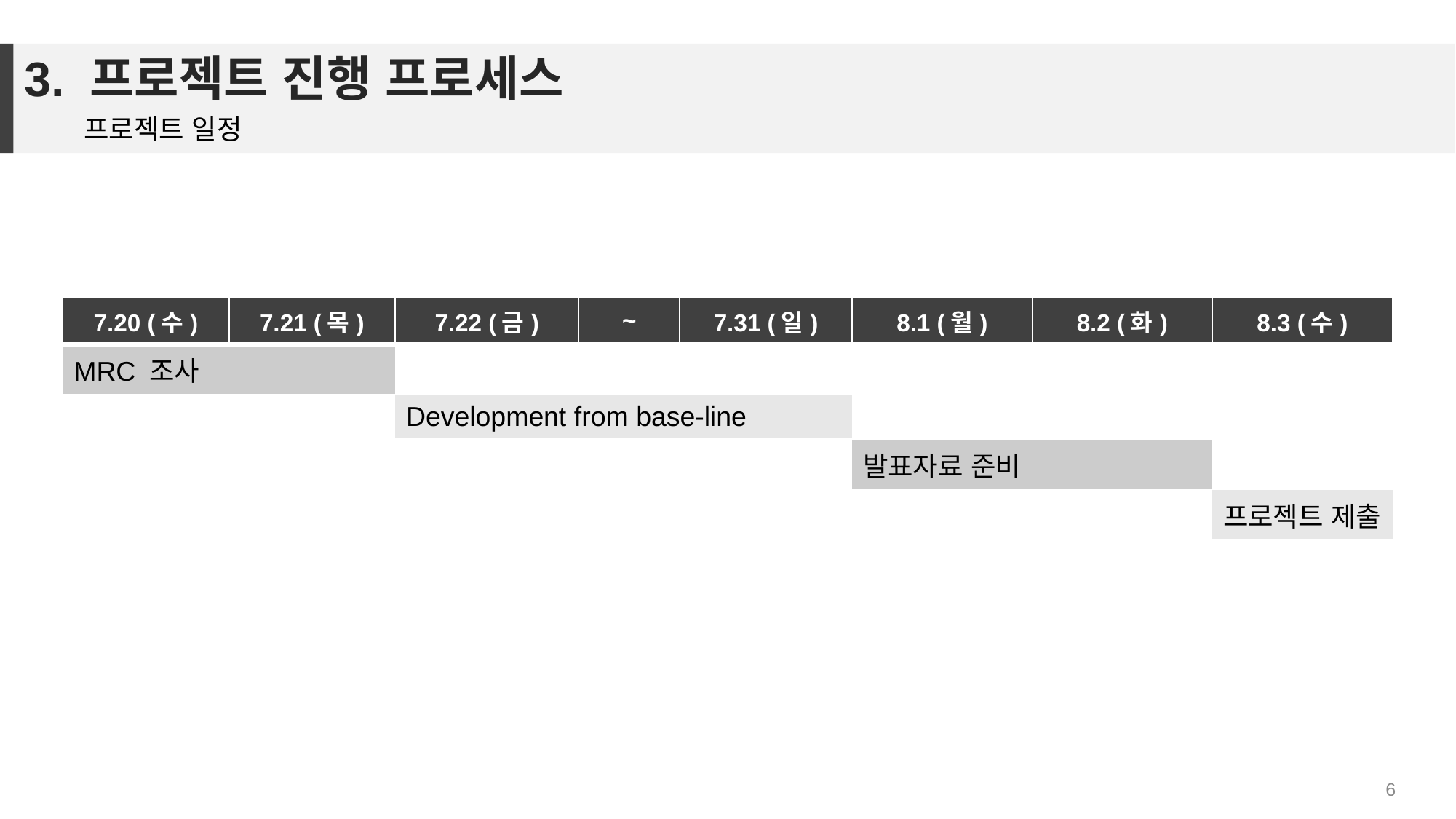

# 3. 프로젝트 진행 프로세스
프로젝트 일정
| 7.20 (수) | 7.21 (목) | 7.22 (금) | ~ | ~ | 7.31 (일) | 7.31 (일) | 8.1 (월) | 8.2 (화) | 8.3 (수) |
| --- | --- | --- | --- | --- | --- | --- | --- | --- | --- |
| MRC 조사 |  |  |  |  |  |  |  |  |  |
|  |  | Development from base-line |  |  |  |  |  |  |  |
|  |  |  |  |  |  |  | 발표자료 준비 |  |  |
|  |  |  |  |  |  |  |  |  | 프로젝트 제출 |
6